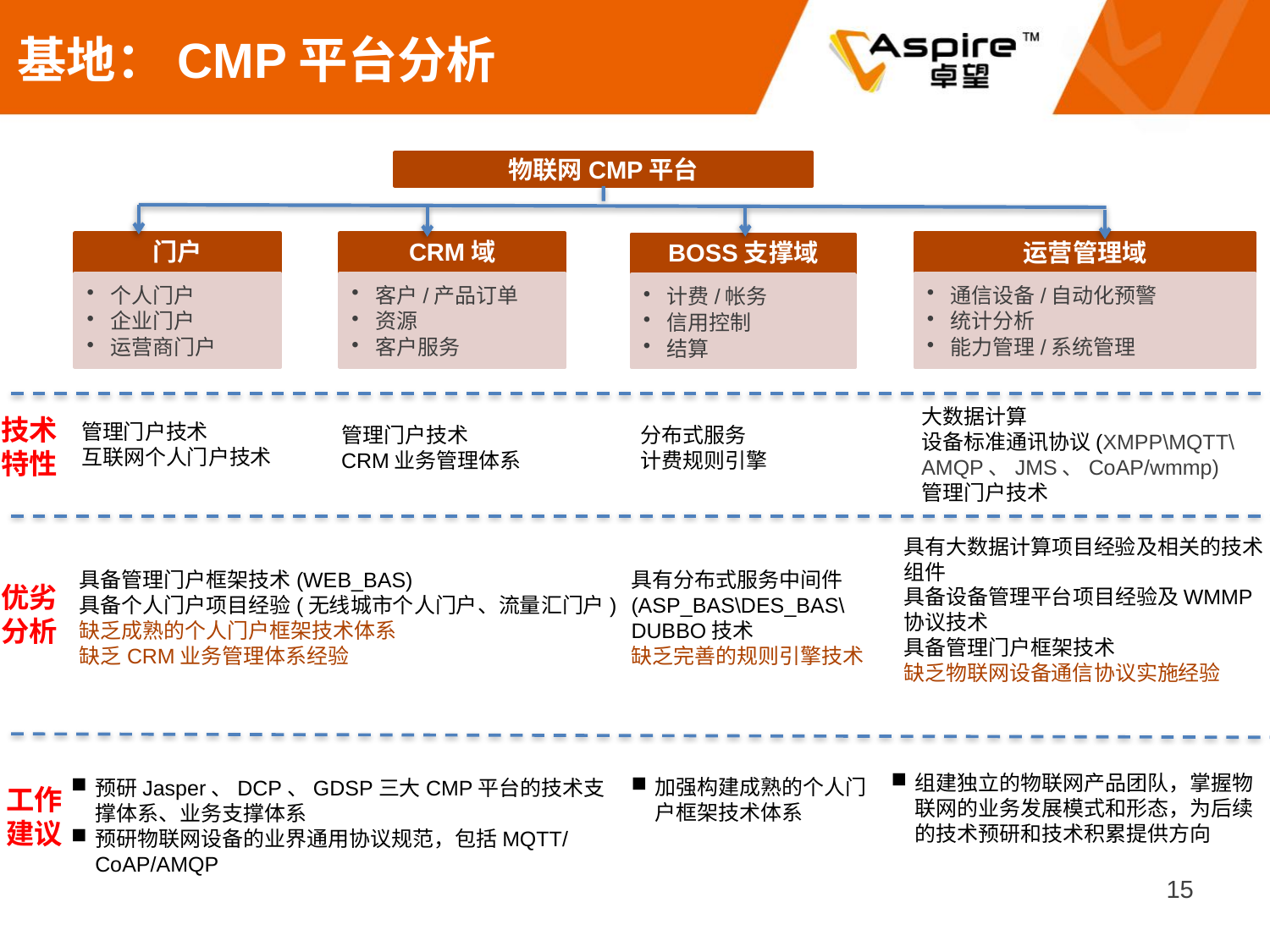

# 基地：CMP平台分析
物联网CMP平台
门户
个人门户
企业门户
运营商门户

CRM域
客户/产品订单
资源
客户服务
运营管理域
通信设备/自动化预警
统计分析
能力管理/系统管理

BOSS支撑域
计费/帐务
信用控制
结算
大数据计算
设备标准通讯协议(XMPP\MQTT\AMQP、JMS、CoAP/wmmp)
管理门户技术
技术特性
管理门户技术
互联网个人门户技术
管理门户技术
CRM业务管理体系
分布式服务
计费规则引擎
具有大数据计算项目经验及相关的技术组件
具备设备管理平台项目经验及WMMP协议技术
具备管理门户框架技术
缺乏物联网设备通信协议实施经验

具备管理门户框架技术(WEB_BAS)
具备个人门户项目经验(无线城市个人门户、流量汇门户)
缺乏成熟的个人门户框架技术体系
缺乏CRM业务管理体系经验
具有分布式服务中间件(ASP_BAS\DES_BAS\DUBBO技术
缺乏完善的规则引擎技术
优劣分析
组建独立的物联网产品团队，掌握物联网的业务发展模式和形态，为后续的技术预研和技术积累提供方向
加强构建成熟的个人门户框架技术体系
预研Jasper、DCP、GDSP三大CMP平台的技术支撑体系、业务支撑体系
预研物联网设备的业界通用协议规范，包括MQTT/CoAP/AMQP
工作建议
15